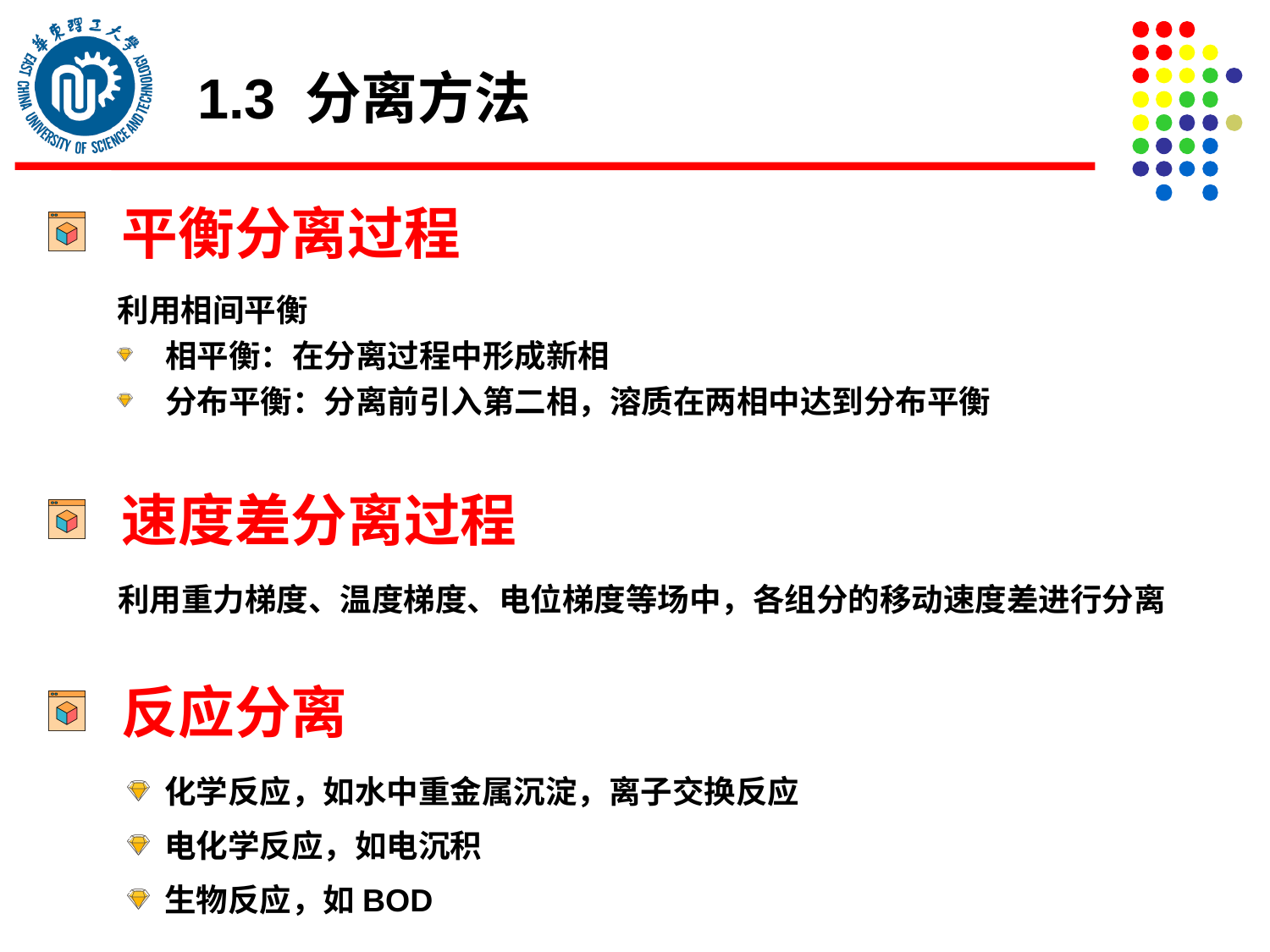

1.3 分离方法
 平衡分离过程

 速度差分离过程

 反应分离
利用相间平衡
相平衡：在分离过程中形成新相
分布平衡：分离前引入第二相，溶质在两相中达到分布平衡
利用重力梯度、温度梯度、电位梯度等场中，各组分的移动速度差进行分离
 化学反应，如水中重金属沉淀，离子交换反应
 电化学反应，如电沉积
 生物反应，如BOD